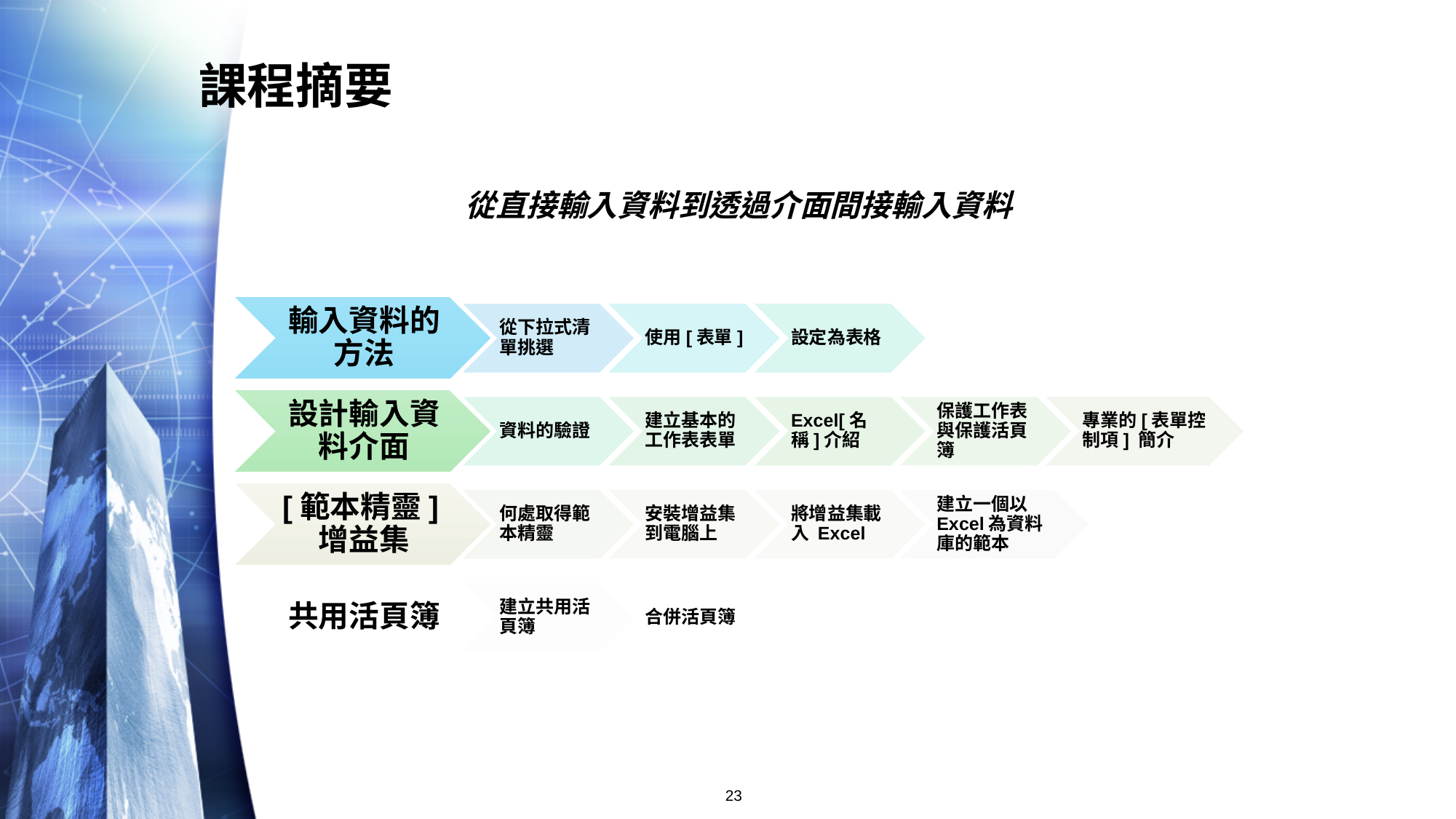

# 課程摘要
從直接輸入資料到透過介面間接輸入資料
輸入資料的方法
從下拉式清單挑選
使用[表單]
設定為表格
設計輸入資料介面
資料的驗證
建立基本的工作表表單
Excel[名稱]介紹
保護工作表與保護活頁簿
專業的[表單控制項] 簡介
[範本精靈]增益集
何處取得範本精靈
安裝增益集到電腦上
將增益集載入 Excel
建立一個以Excel為資料庫的範本
共用活頁簿
建立共用活頁簿
合併活頁簿
23